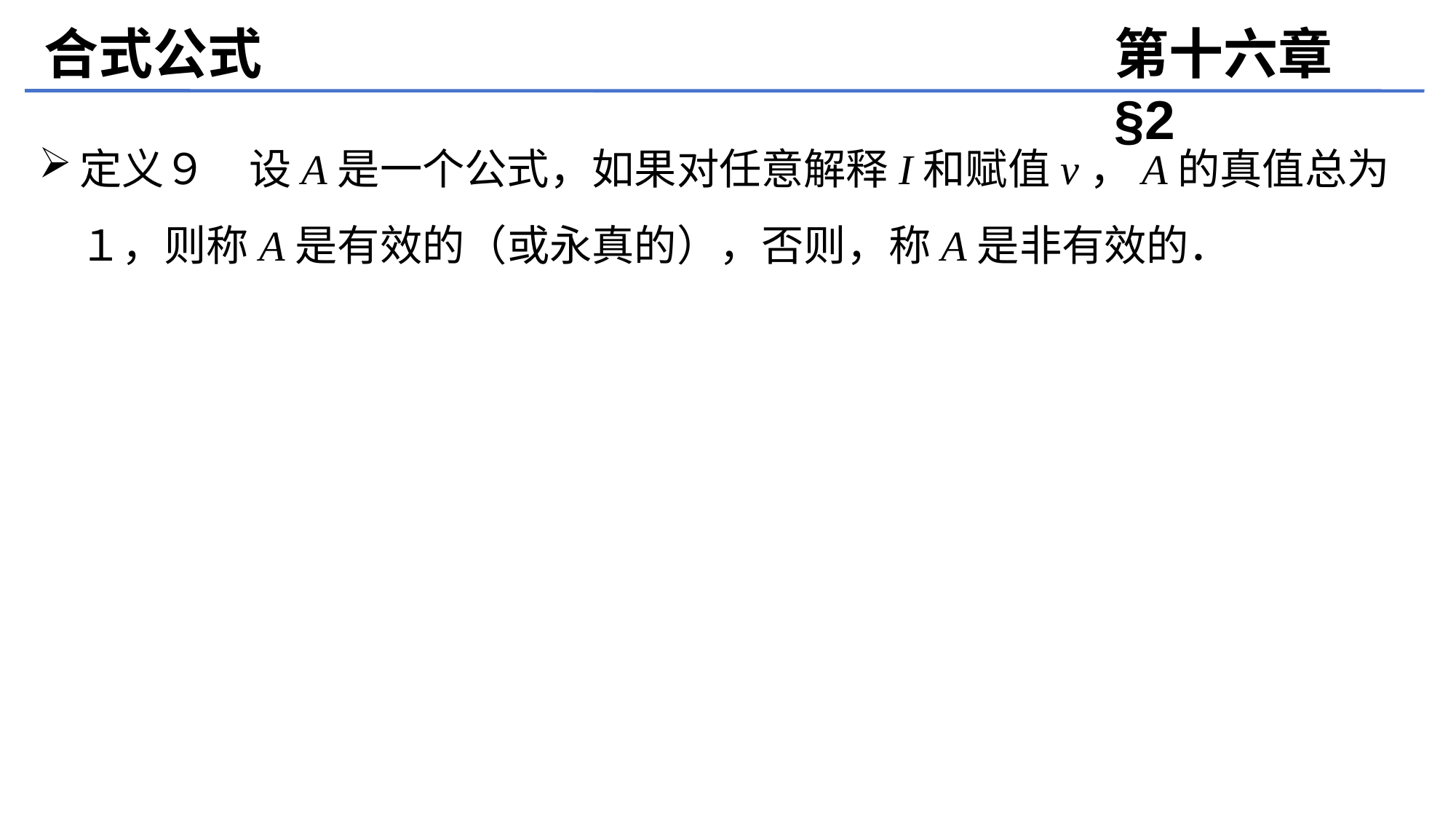

合式公式
第十六章 §2
定义９　设A是一个公式，如果对任意解释I和赋值v，A的真值总为１，则称A是有效的（或永真的），否则，称A是非有效的．